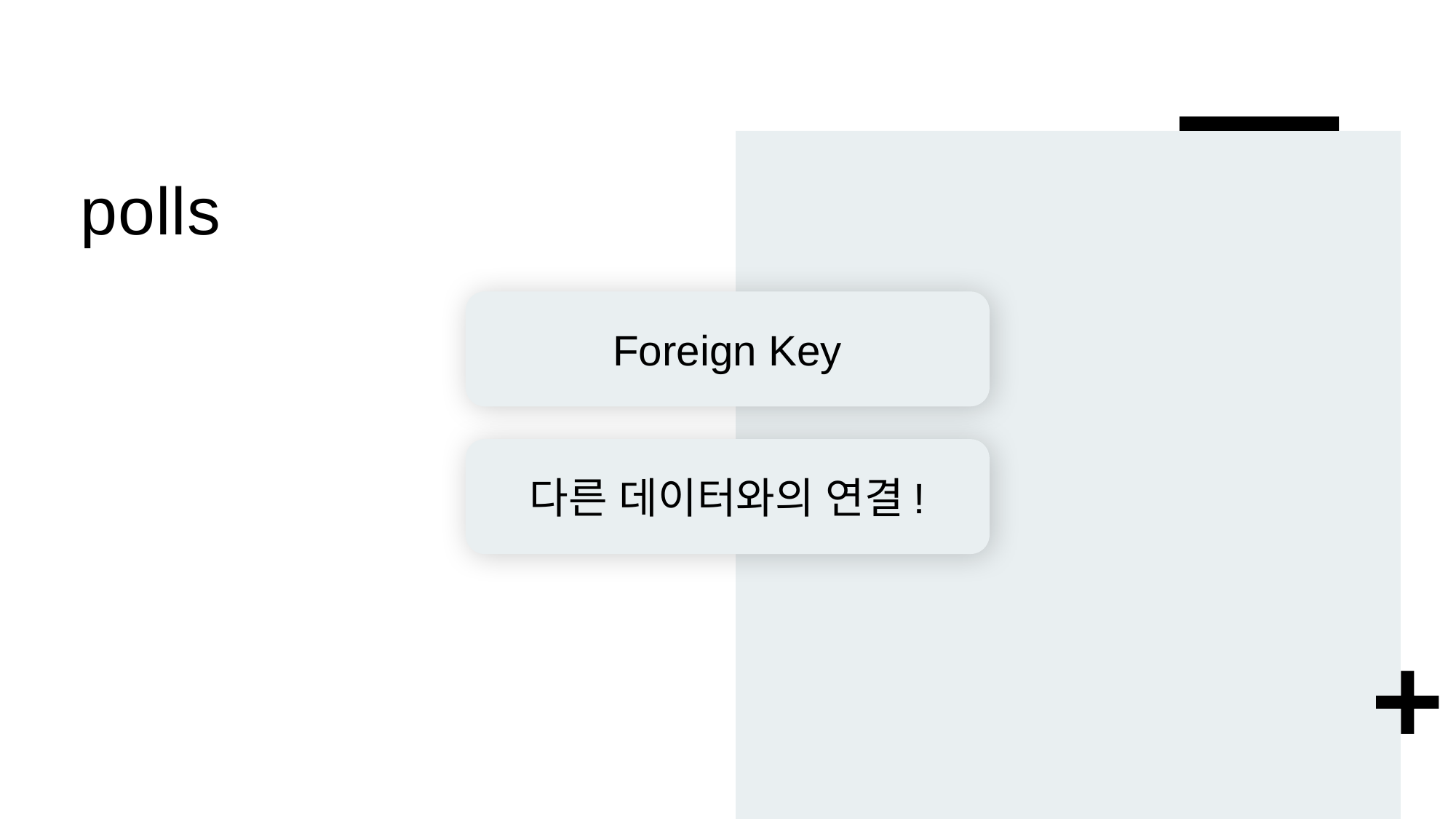

# polls
Foreign Key
다른 데이터와의 연결!